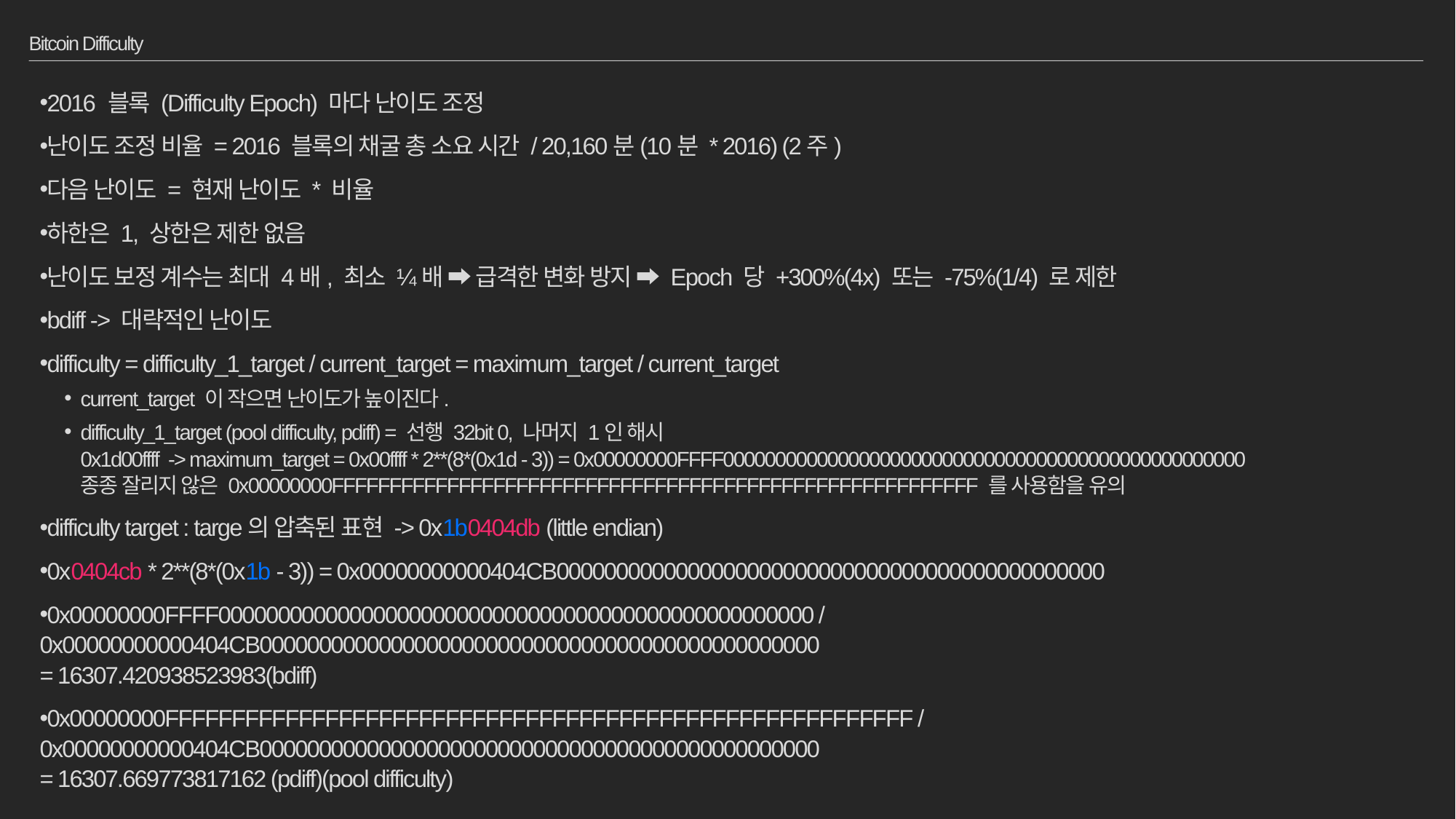

# Bitcoin Difficulty
2016 블록 (Difficulty Epoch) 마다 난이도 조정
난이도 조정 비율 = 2016 블록의 채굴 총 소요 시간 / 20,160분(10분 * 2016) (2주)
다음 난이도 = 현재 난이도 * 비율
하한은 1, 상한은 제한 없음
난이도 보정 계수는 최대 4배, 최소 ¼배 ➡ 급격한 변화 방지 ➡ Epoch 당 +300%(4x) 또는 -75%(1/4) 로 제한
bdiff -> 대략적인 난이도
difficulty = difficulty_1_target / current_target = maximum_target / current_target
current_target 이 작으면 난이도가 높이진다.
difficulty_1_target (pool difficulty, pdiff) = 선행 32bit 0, 나머지 1인 해시
0x1d00ffff  -> maximum_target = 0x00ffff * 2**(8*(0x1d - 3)) = 0x00000000FFFF00000000000000000000000000000000000000000000000000
종종 잘리지 않은 0x00000000FFFFFFFFFFFFFFFFFFFFFFFFFFFFFFFFFFFFFFFFFFFFFFFFFFFFFFFF 를 사용함을 유의
difficulty target : targe의 압축된 표현 -> 0x1b0404db (little endian)
0x0404cb * 2**(8*(0x1b - 3)) = 0x00000000000404CB0000000000000000000000000000000000000000000000
0x00000000FFFF00000000000000000000000000000000000000000000000000 /
0x00000000000404CB00000000000000000000000000000000000000000000000
= 16307.420938523983(bdiff)
0x00000000FFFFFFFFFFFFFFFFFFFFFFFFFFFFFFFFFFFFFFFFFFFFFFFFFFFFFFFF / 0x00000000000404CB00000000000000000000000000000000000000000000000
= 16307.669773817162 (pdiff)(pool difficulty)